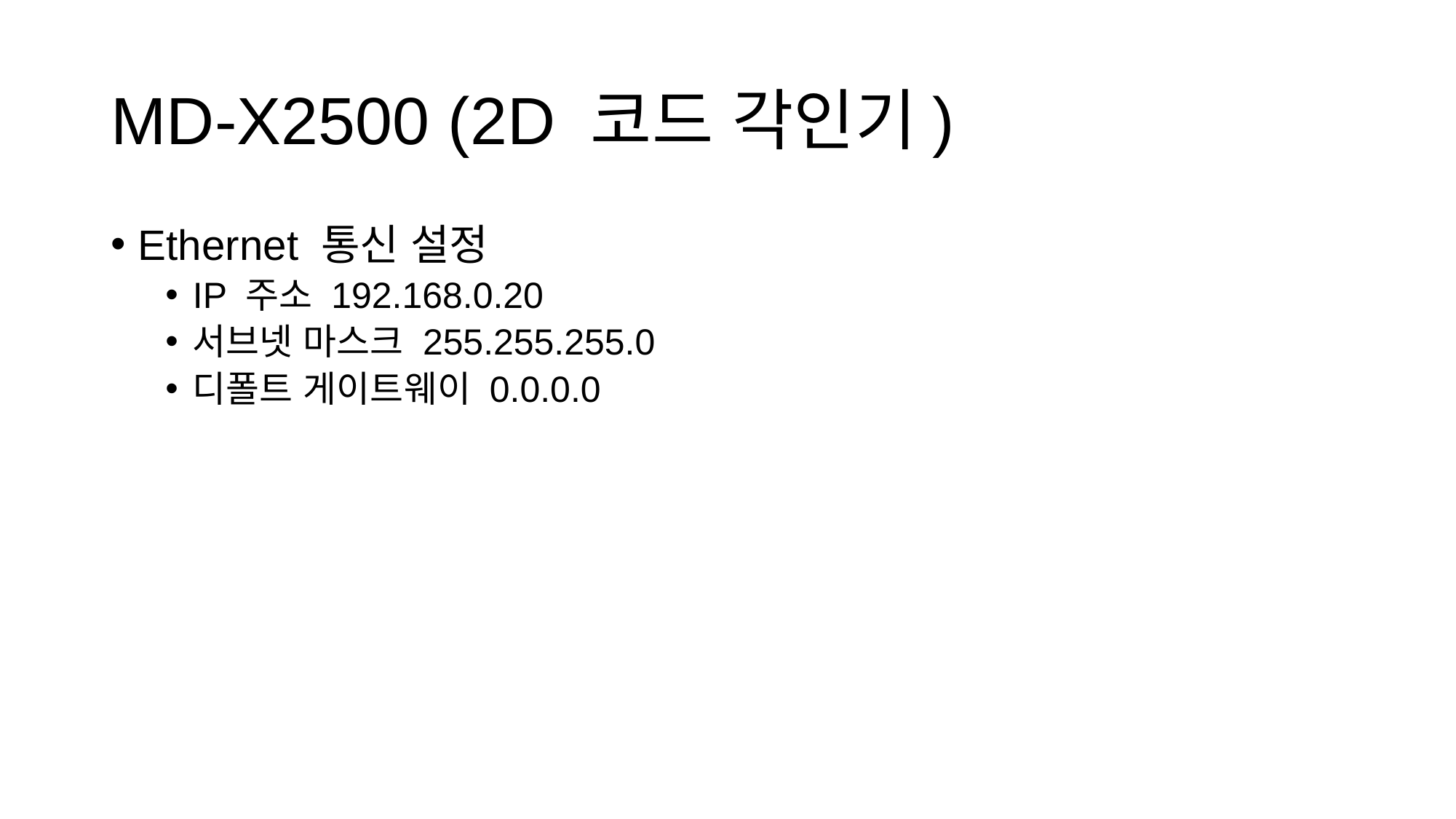

# MD-X2500 (2D 코드 각인기)
Ethernet 통신 설정
IP 주소 192.168.0.20
서브넷 마스크 255.255.255.0
디폴트 게이트웨이 0.0.0.0